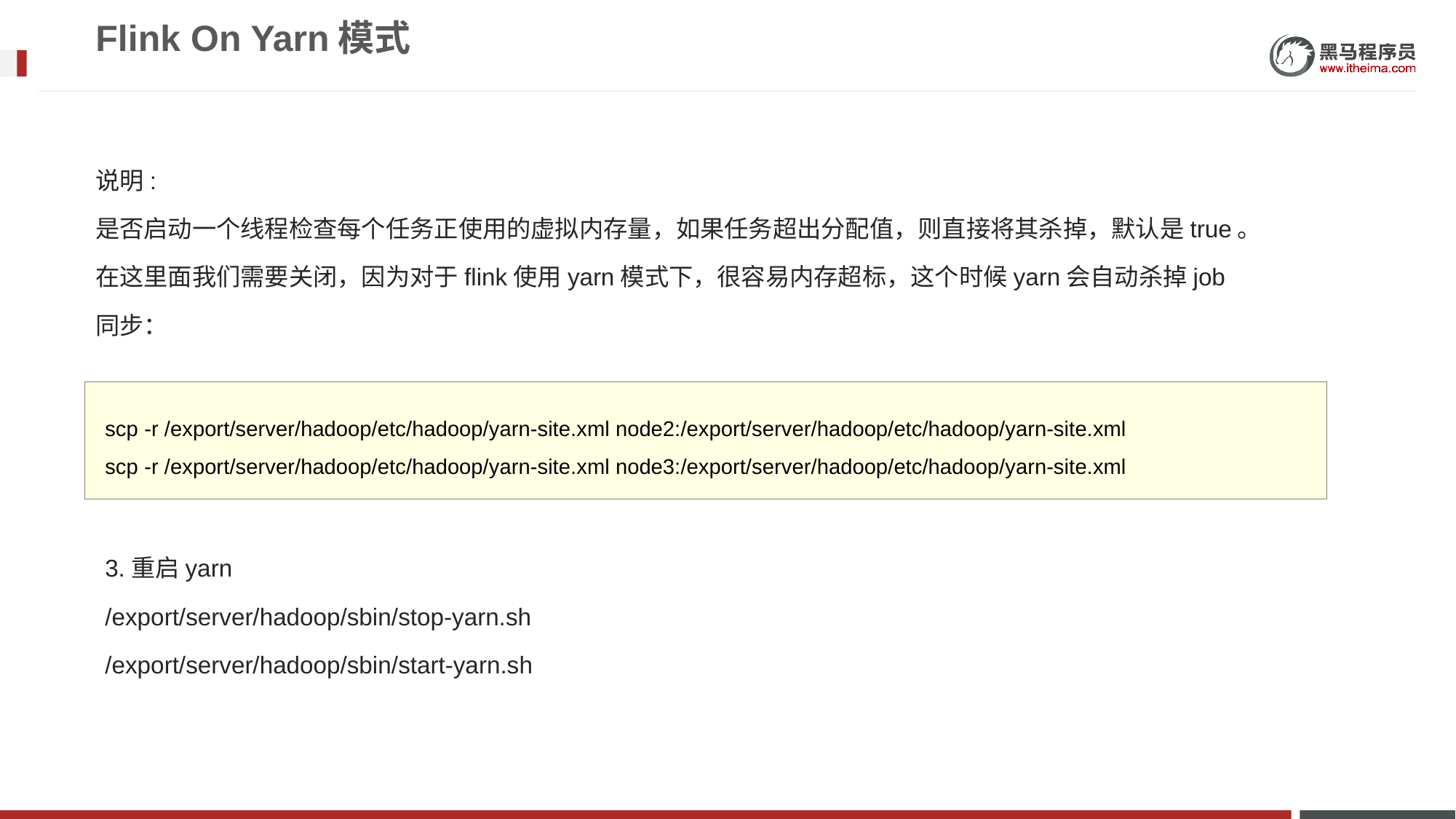

# Flink On Yarn模式
说明:
是否启动一个线程检查每个任务正使用的虚拟内存量，如果任务超出分配值，则直接将其杀掉，默认是true。
在这里面我们需要关闭，因为对于flink使用yarn模式下，很容易内存超标，这个时候yarn会自动杀掉job
同步：

scp -r /export/server/hadoop/etc/hadoop/yarn-site.xml node2:/export/server/hadoop/etc/hadoop/yarn-site.xml
scp -r /export/server/hadoop/etc/hadoop/yarn-site.xml node3:/export/server/hadoop/etc/hadoop/yarn-site.xml
3.重启yarn
/export/server/hadoop/sbin/stop-yarn.sh
/export/server/hadoop/sbin/start-yarn.sh